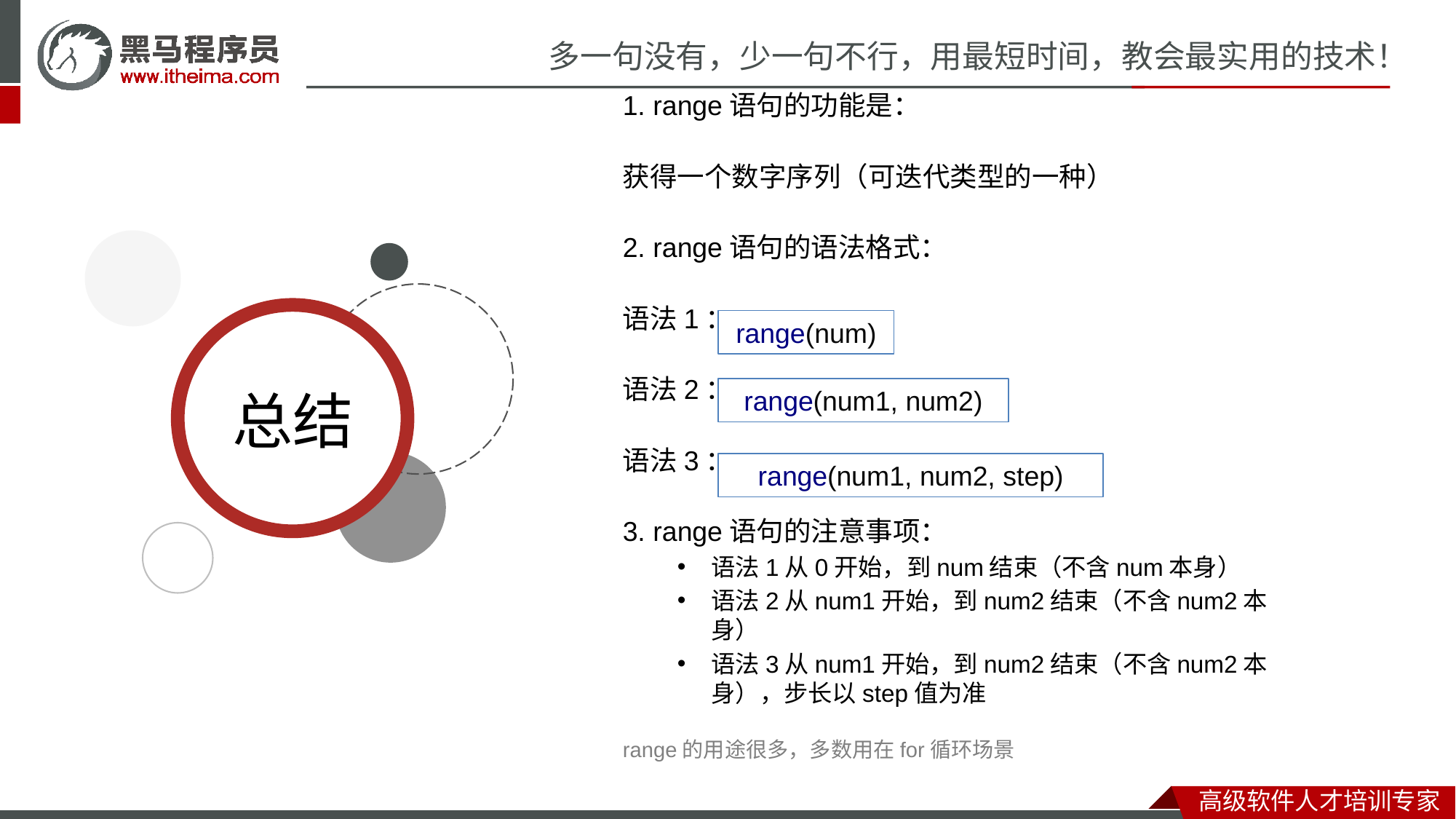

1. range语句的功能是：
获得一个数字序列（可迭代类型的一种）
2. range语句的语法格式：
语法1：
语法2：
语法3：
3. range语句的注意事项：
语法1从0开始，到num结束（不含num本身）
语法2从num1开始，到num2结束（不含num2本身）
语法3从num1开始，到num2结束（不含num2本身），步长以step值为准
range的用途很多，多数用在for循环场景

range(num)
range(num1, num2)
range(num1, num2, step)